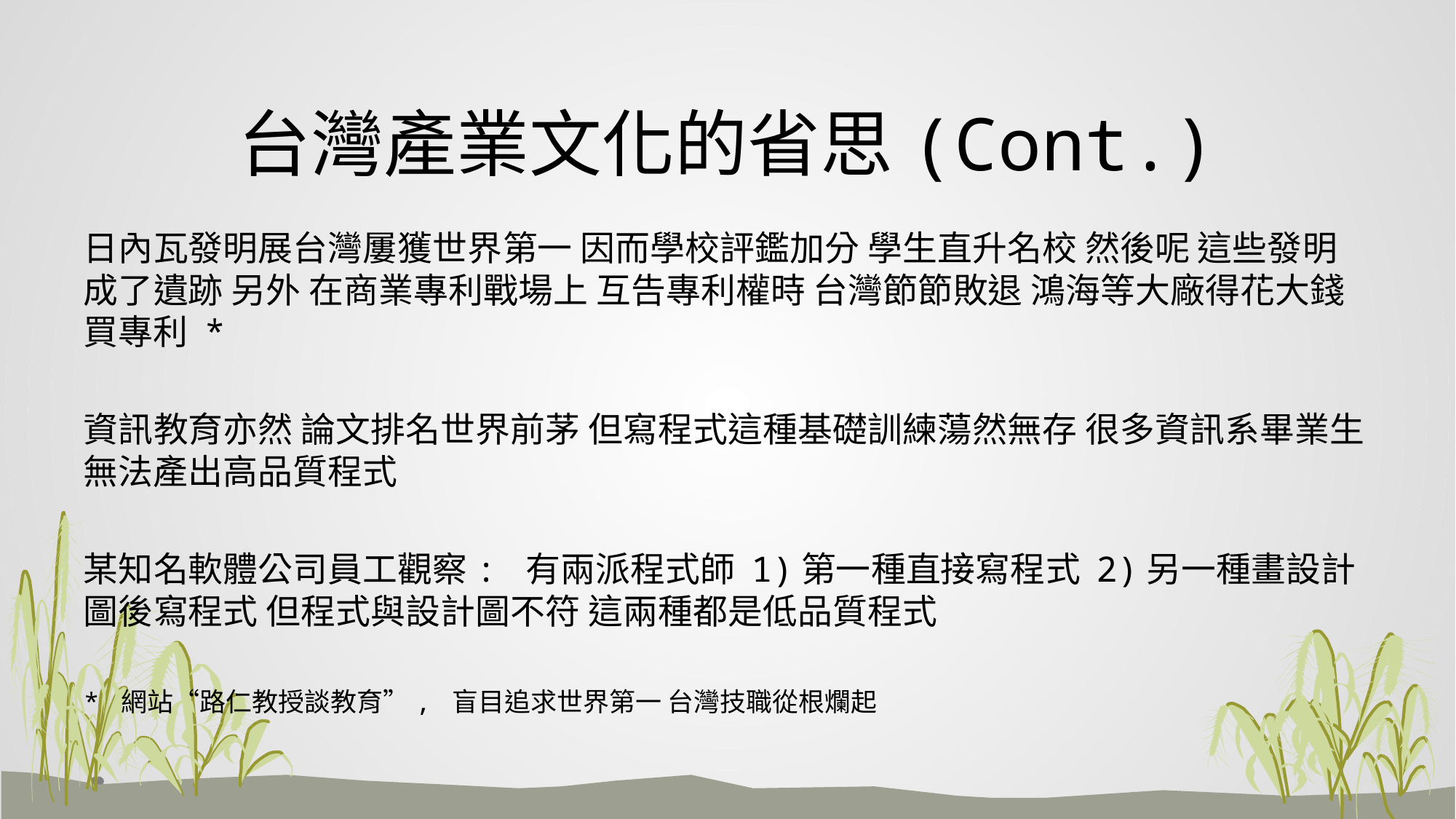

# 台灣產業文化的省思(Cont.)
日內瓦發明展台灣屢獲世界第一 因而學校評鑑加分 學生直升名校 然後呢 這些發明成了遺跡 另外 在商業專利戰場上 互告專利權時 台灣節節敗退 鴻海等大廠得花大錢買專利 *

資訊教育亦然 論文排名世界前茅 但寫程式這種基礎訓練蕩然無存 很多資訊系畢業生無法產出高品質程式

某知名軟體公司員工觀察: 有兩派程式師 1)第一種直接寫程式 2)另一種畫設計圖後寫程式 但程式與設計圖不符 這兩種都是低品質程式

* 網站“路仁教授談教育”, 盲目追求世界第一 台灣技職從根爛起